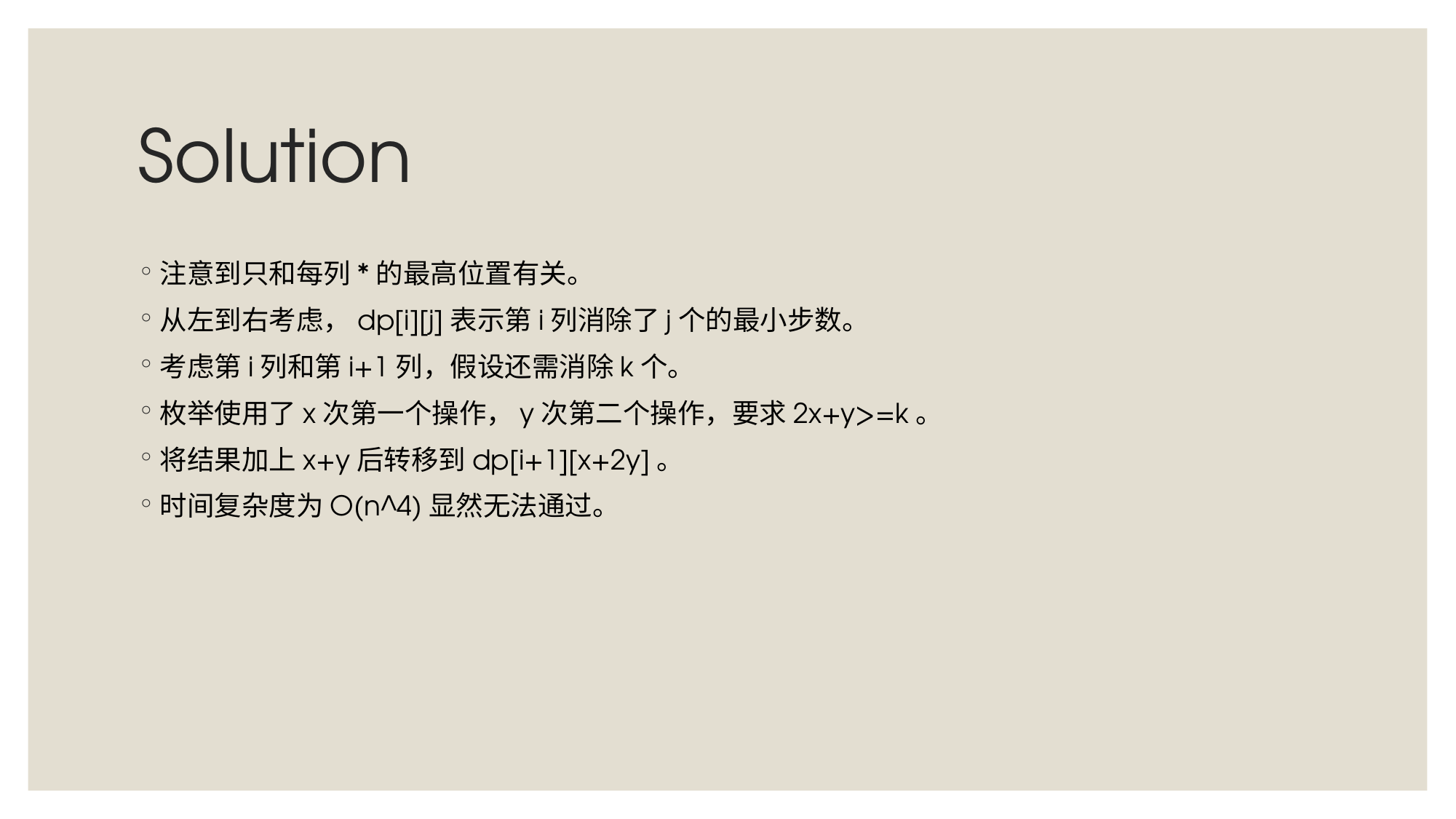

# Solution
注意到只和每列*的最高位置有关。
从左到右考虑，dp[i][j]表示第i列消除了j个的最小步数。
考虑第i列和第i+1列，假设还需消除k个。
枚举使用了x次第一个操作，y次第二个操作，要求2x+y>=k。
将结果加上x+y后转移到dp[i+1][x+2y]。
时间复杂度为O(n^4)显然无法通过。